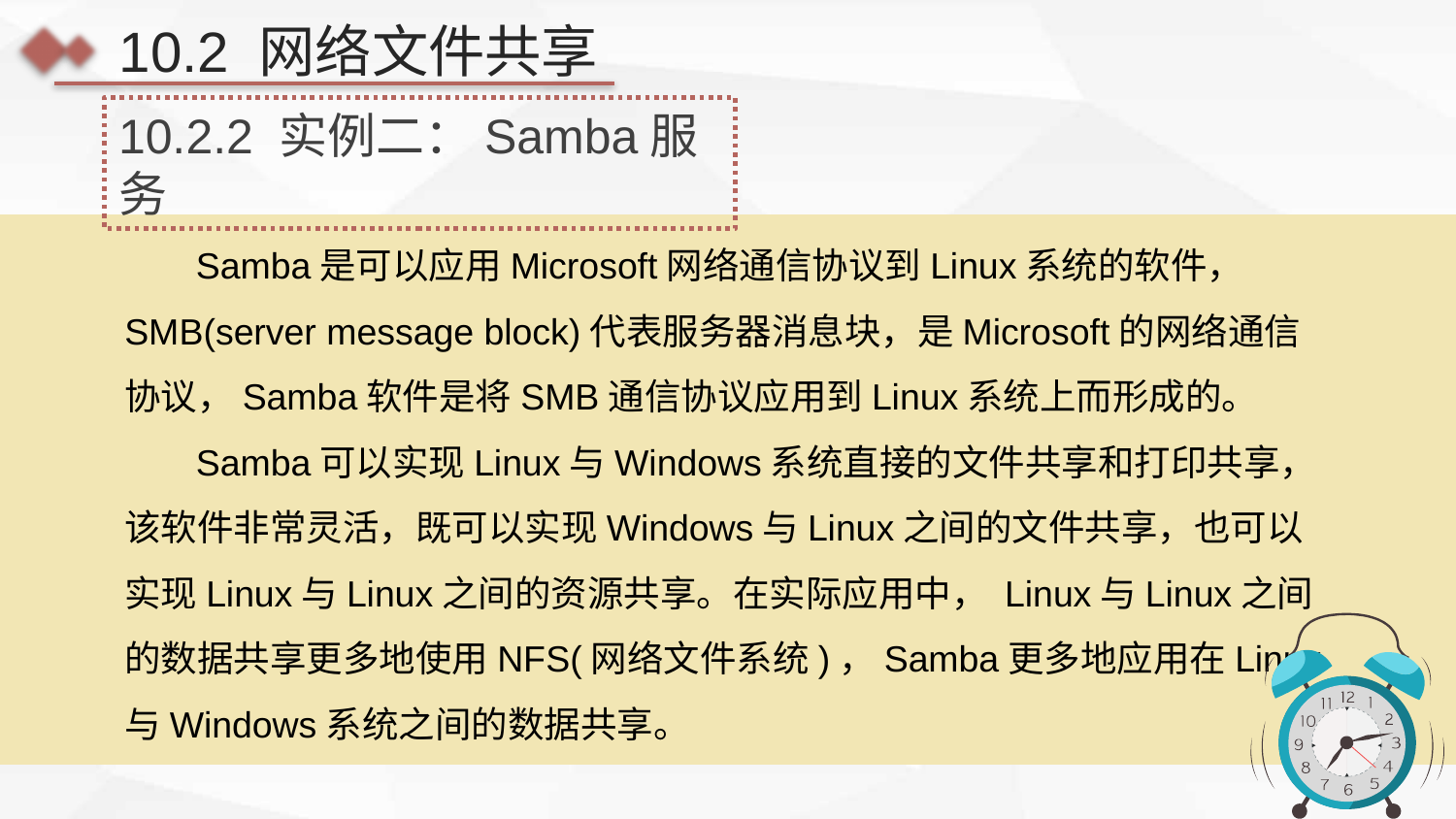

10.2 网络文件共享

10.2.2 实例二：Samba服务
       Samba是可以应用Microsoft网络通信协议到Linux系统的软件， SMB(server message block)代表服务器消息块，是Microsoft的网络通信协议，Samba软件是将SMB通信协议应用到Linux系统上而形成的。
       Samba可以实现Linux与Windows系统直接的文件共享和打印共享，该软件非常灵活，既可以实现Windows与Linux之间的文件共享，也可以实现Linux与Linux之间的资源共享。在实际应用中， Linux与Linux之间的数据共享更多地使用NFS(网络文件系统)，Samba更多地应用在Linux与Windows系统之间的数据共享。